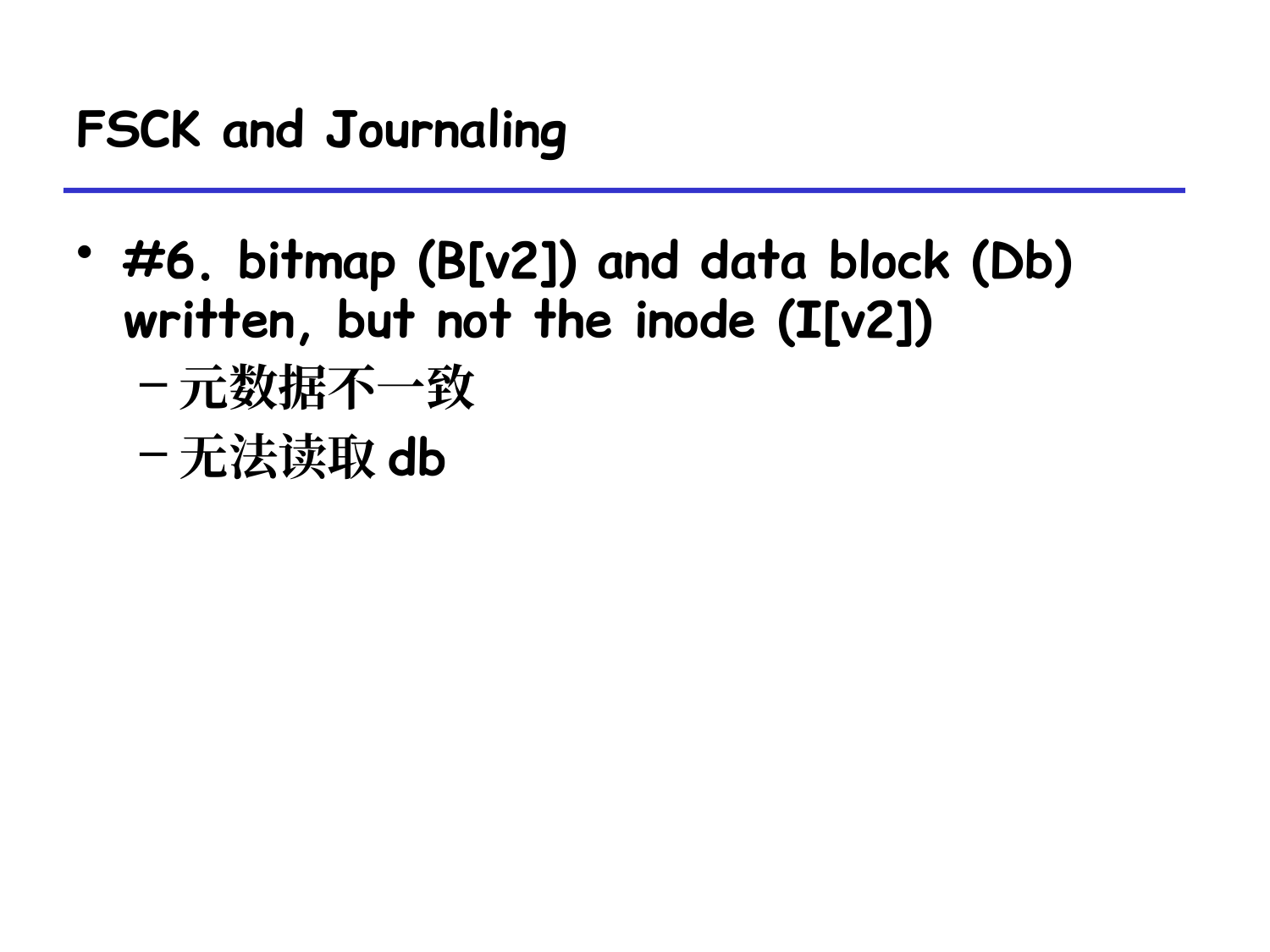

# FSCK and Journaling
#6. bitmap (B[v2]) and data block (Db) written, but not the inode (I[v2])
元数据不一致
无法读取db